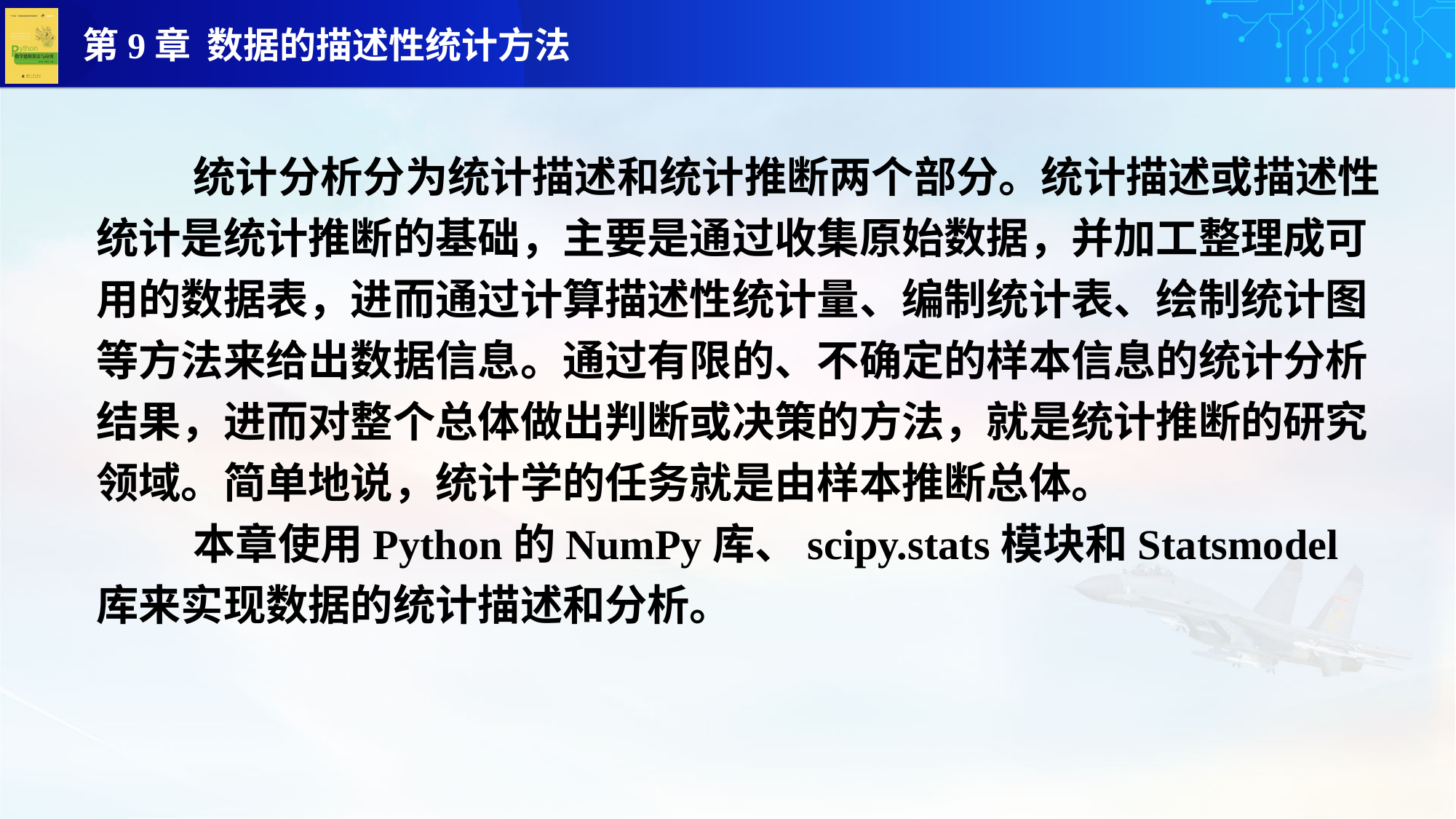

统计分析分为统计描述和统计推断两个部分。统计描述或描述性统计是统计推断的基础，主要是通过收集原始数据，并加工整理成可用的数据表，进而通过计算描述性统计量、编制统计表、绘制统计图等方法来给出数据信息。通过有限的、不确定的样本信息的统计分析结果，进而对整个总体做出判断或决策的方法，就是统计推断的研究领域。简单地说，统计学的任务就是由样本推断总体。
         本章使用Python的NumPy库、scipy.stats模块和Statsmodel库来实现数据的统计描述和分析。